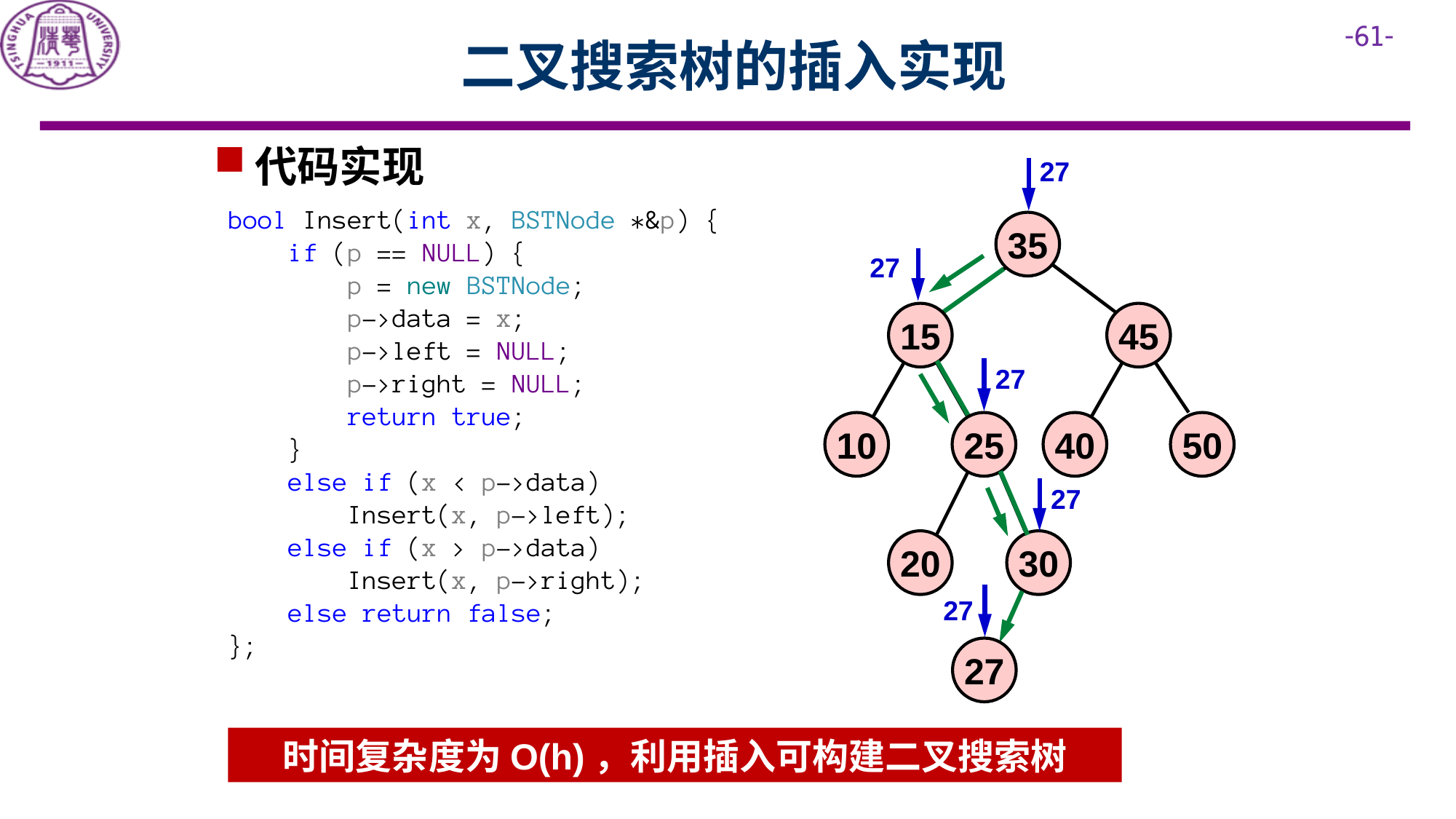

# 二叉搜索树的插入实现
代码实现
27

bool Insert(int x, BSTNode *&p) {
    if (p == NULL) {
        p = new BSTNode;
        p->data = x;
        p->left = NULL;
        p->right = NULL;
        return true;
    }
    else if (x < p->data)
        Insert(x, p->left);
    else if (x > p->data)
        Insert(x, p->right);
    else return false;
};
35
27

15
45
27

10
25
40
50

27

20
30

27

27
时间复杂度为O(h)，利用插入可构建二叉搜索树